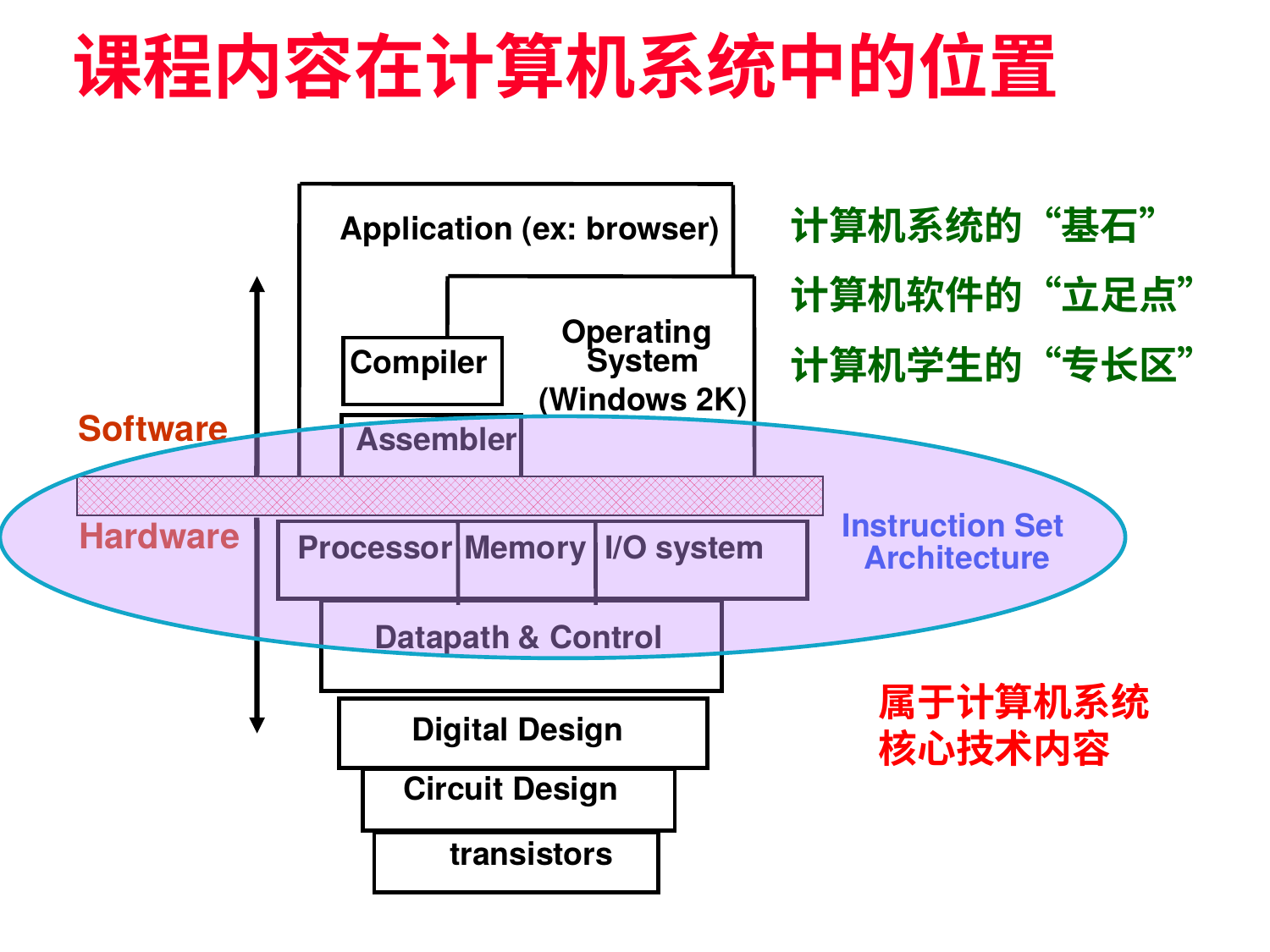

# 课程内容在计算机系统中的位置
计算机系统的“基石”
计算机软件的“立足点”
计算机学生的“专长区”

Application (ex: browser)

Operating
System
(Windows 2K)
Compiler

Software

Assembler

Instruction Set
 Architecture
Hardware

Processor
Memory

I/O system

Datapath & Control
属于计算机系统核心技术内容

Digital Design
Circuit Design

transistors